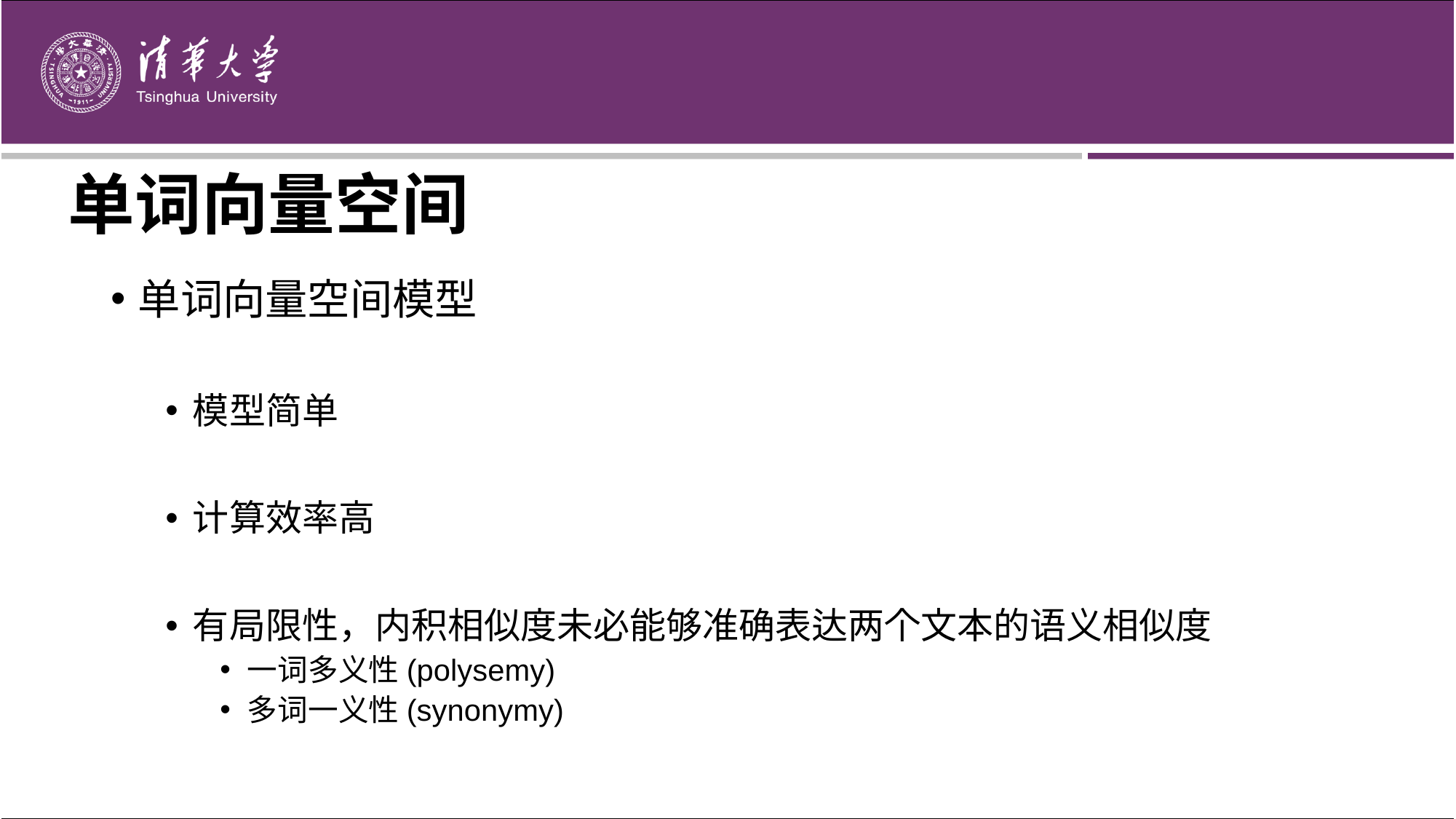

# 单词向量空间
单词向量空间模型

模型简单

计算效率高

有局限性，内积相似度未必能够准确表达两个文本的语义相似度
一词多义性(polysemy)
多词一义性(synonymy)